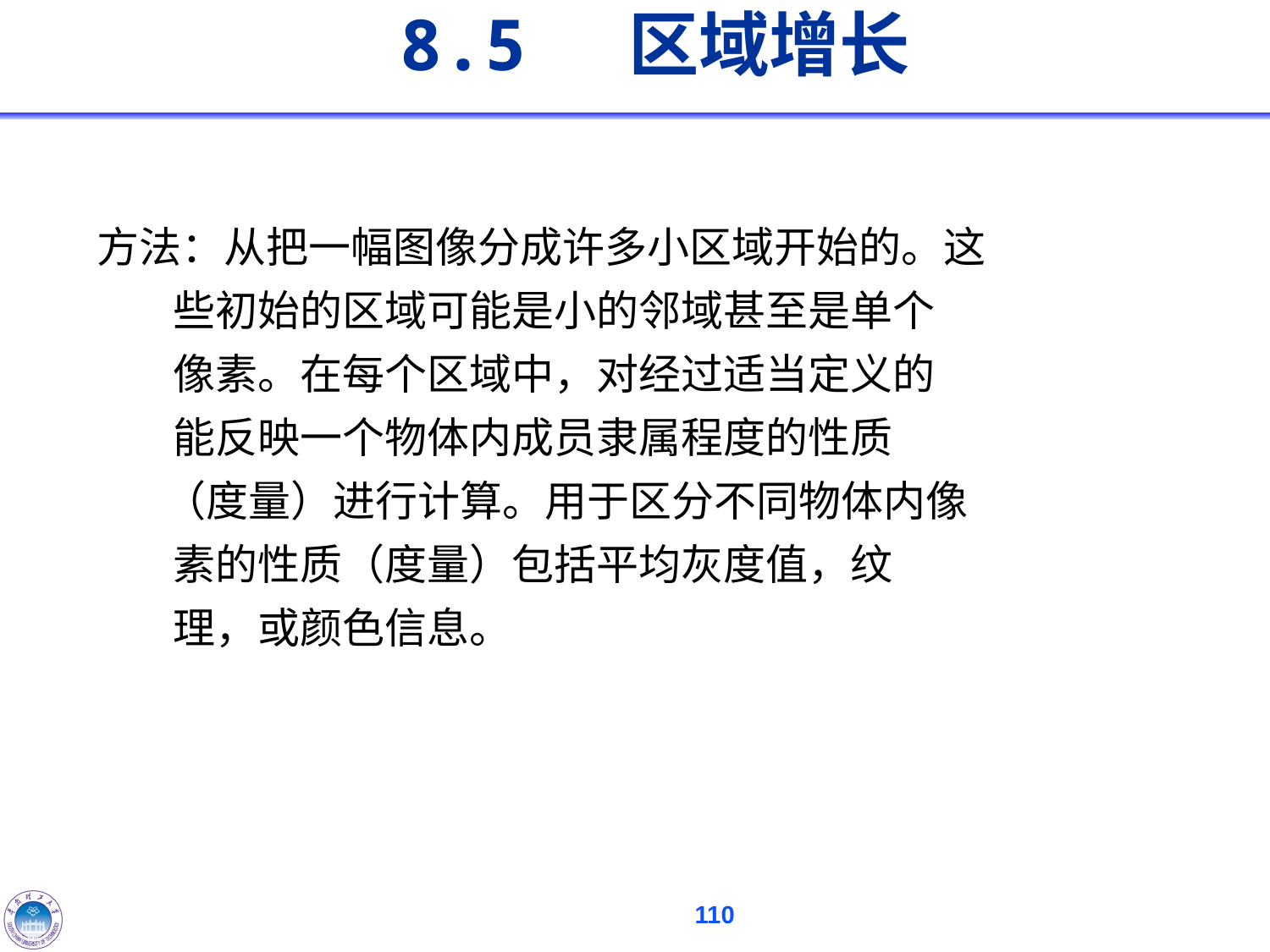

# 8.5  区域增长

  方法：从把一幅图像分成许多小区域开始的。这
          些初始的区域可能是小的邻域甚至是单个
          像素。在每个区域中，对经过适当定义的
          能反映一个物体内成员隶属程度的性质
         （度量）进行计算。用于区分不同物体内像
          素的性质（度量）包括平均灰度值，纹
          理，或颜色信息。